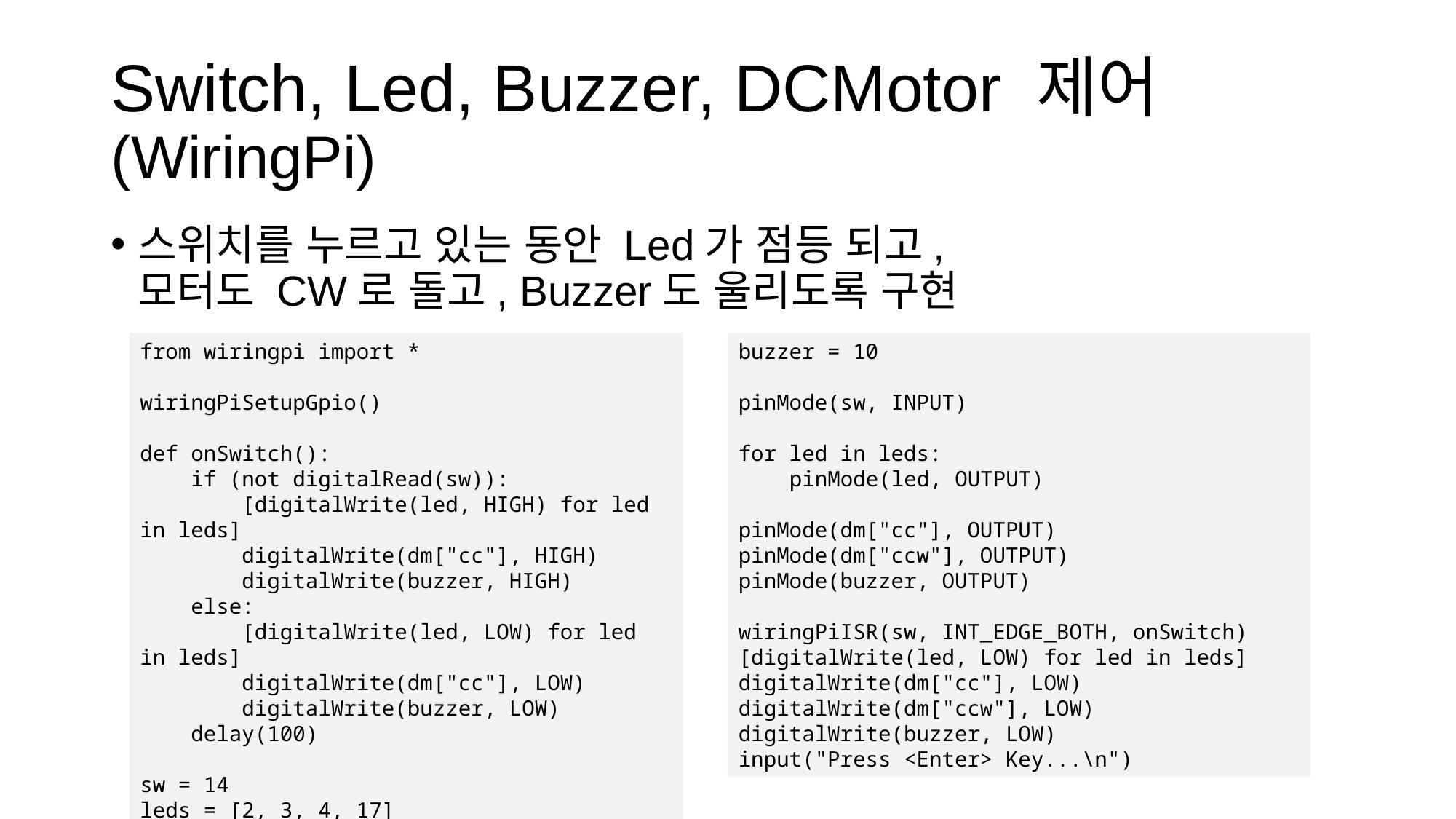

# Switch, Led, Buzzer, DCMotor 제어 (WiringPi)
스위치를 누르고 있는 동안 Led가 점등 되고,
모터도 CW로 돌고, Buzzer도 울리도록 구현
from wiringpi import *

wiringPiSetupGpio()

def onSwitch():
    if (not digitalRead(sw)):
        [digitalWrite(led, HIGH) for led in leds]
        digitalWrite(dm["cc"], HIGH)
        digitalWrite(buzzer, HIGH)
    else:
        [digitalWrite(led, LOW) for led in leds]
        digitalWrite(dm["cc"], LOW)
        digitalWrite(buzzer, LOW)
    delay(100)

sw = 14
leds = [2, 3, 4, 17]
dm = {"cc":27, "ccw":22}
buzzer = 10

pinMode(sw, INPUT)

for led in leds:
    pinMode(led, OUTPUT)

pinMode(dm["cc"], OUTPUT)
pinMode(dm["ccw"], OUTPUT)
pinMode(buzzer, OUTPUT)

wiringPiISR(sw, INT_EDGE_BOTH, onSwitch)
[digitalWrite(led, LOW) for led in leds]
digitalWrite(dm["cc"], LOW)
digitalWrite(dm["ccw"], LOW)
digitalWrite(buzzer, LOW)
input("Press <Enter> Key...\n")